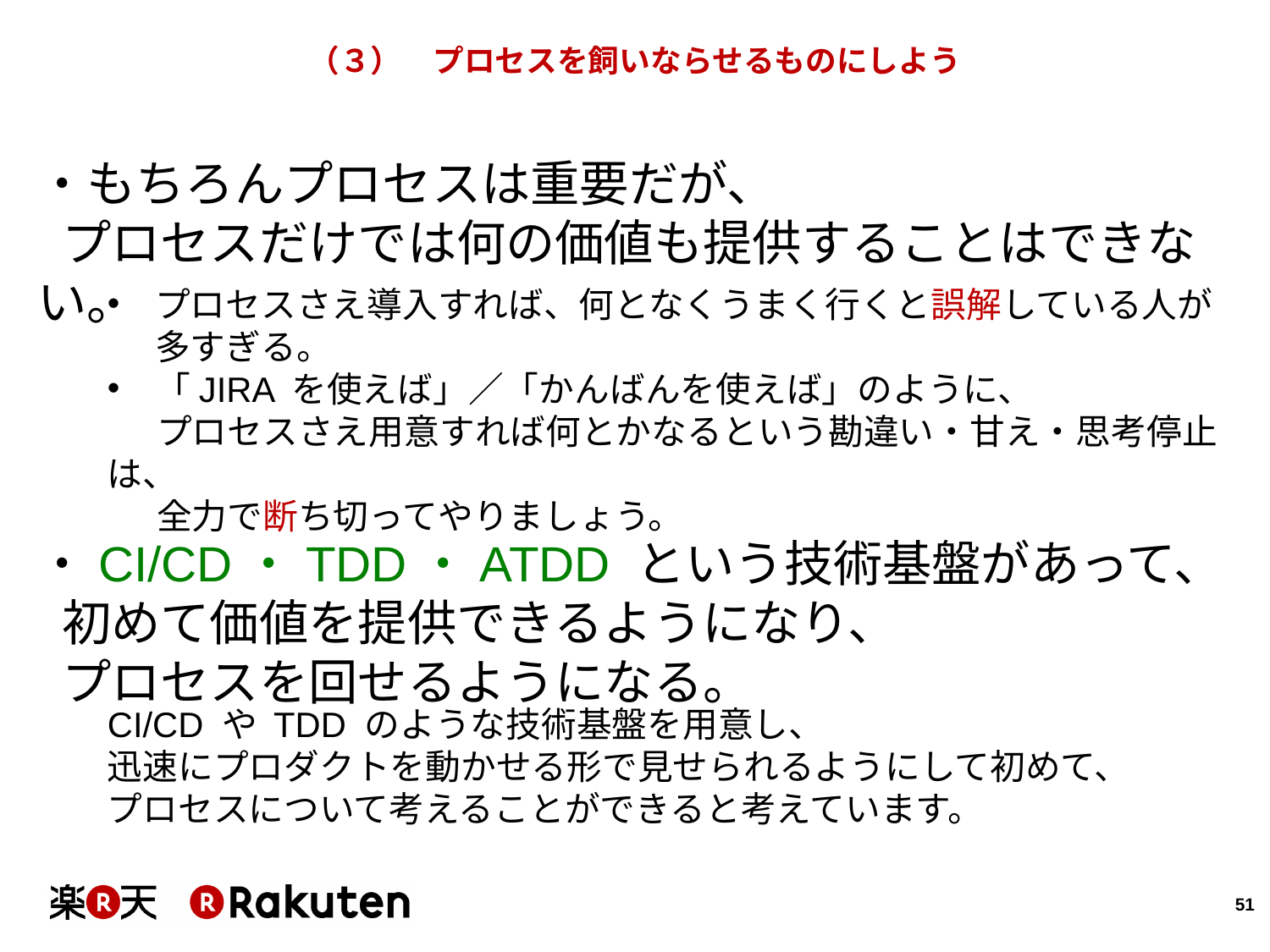

# （３）　プロセスを飼いならせるものにしよう
・もちろんプロセスは重要だが、
プロセスだけでは何の価値も提供することはできない。
プロセスさえ導入すれば、何となくうまく行くと誤解している人が多すぎる。
「JIRA を使えば」／「かんばんを使えば」のように、
プロセスさえ用意すれば何とかなるという勘違い・甘え・思考停止は、
全力で断ち切ってやりましょう。
・CI/CD・TDD・ATDD という技術基盤があって、
初めて価値を提供できるようになり、
プロセスを回せるようになる。
CI/CD や TDD のような技術基盤を用意し、
迅速にプロダクトを動かせる形で見せられるようにして初めて、
プロセスについて考えることができると考えています。